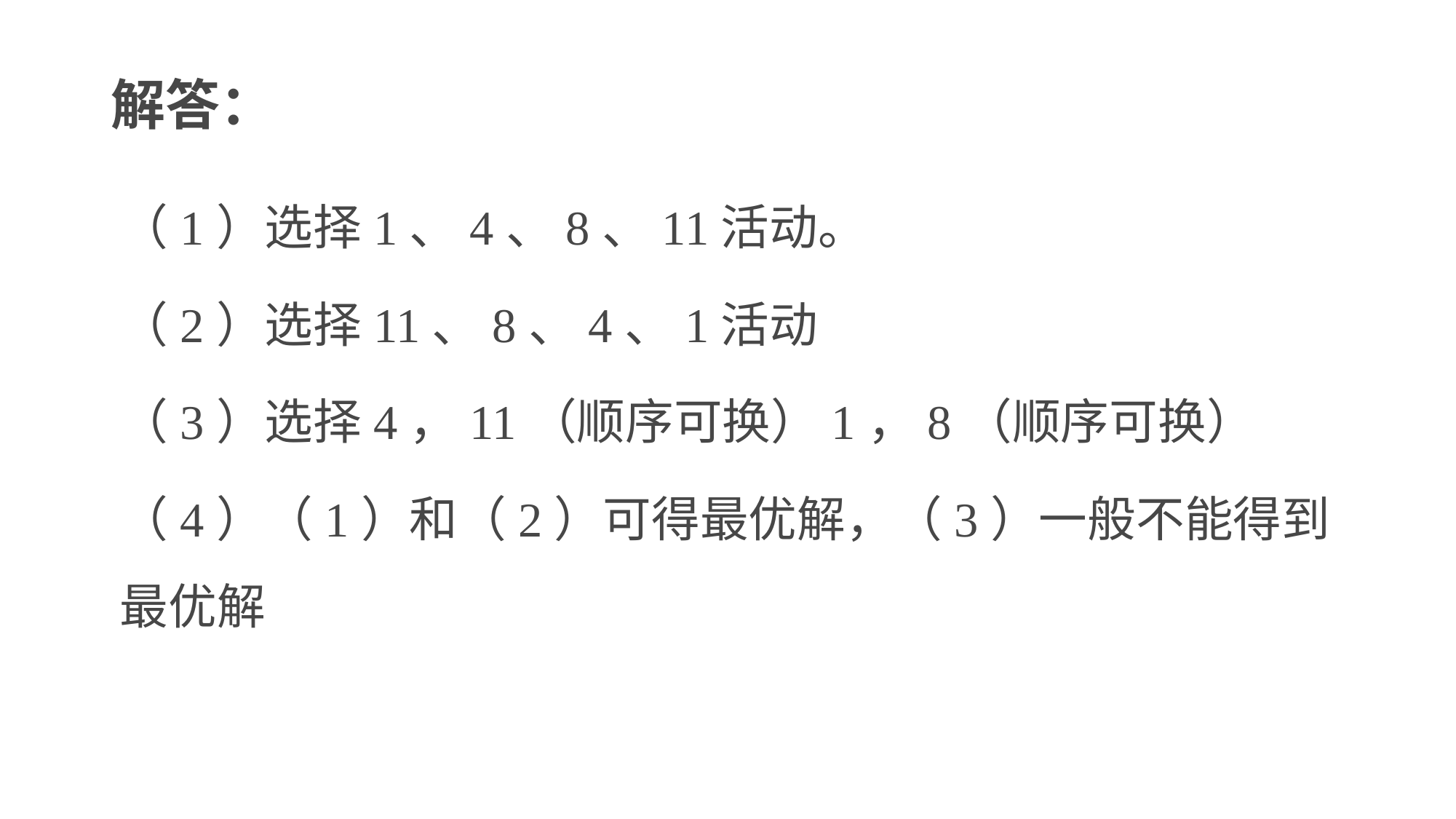

# 解答：
（1）选择1、4、8、11活动。
（2）选择11、8、4、1活动
（3）选择4，11（顺序可换）1，8（顺序可换）
（4）（1）和（2）可得最优解，（3）一般不能得到最优解